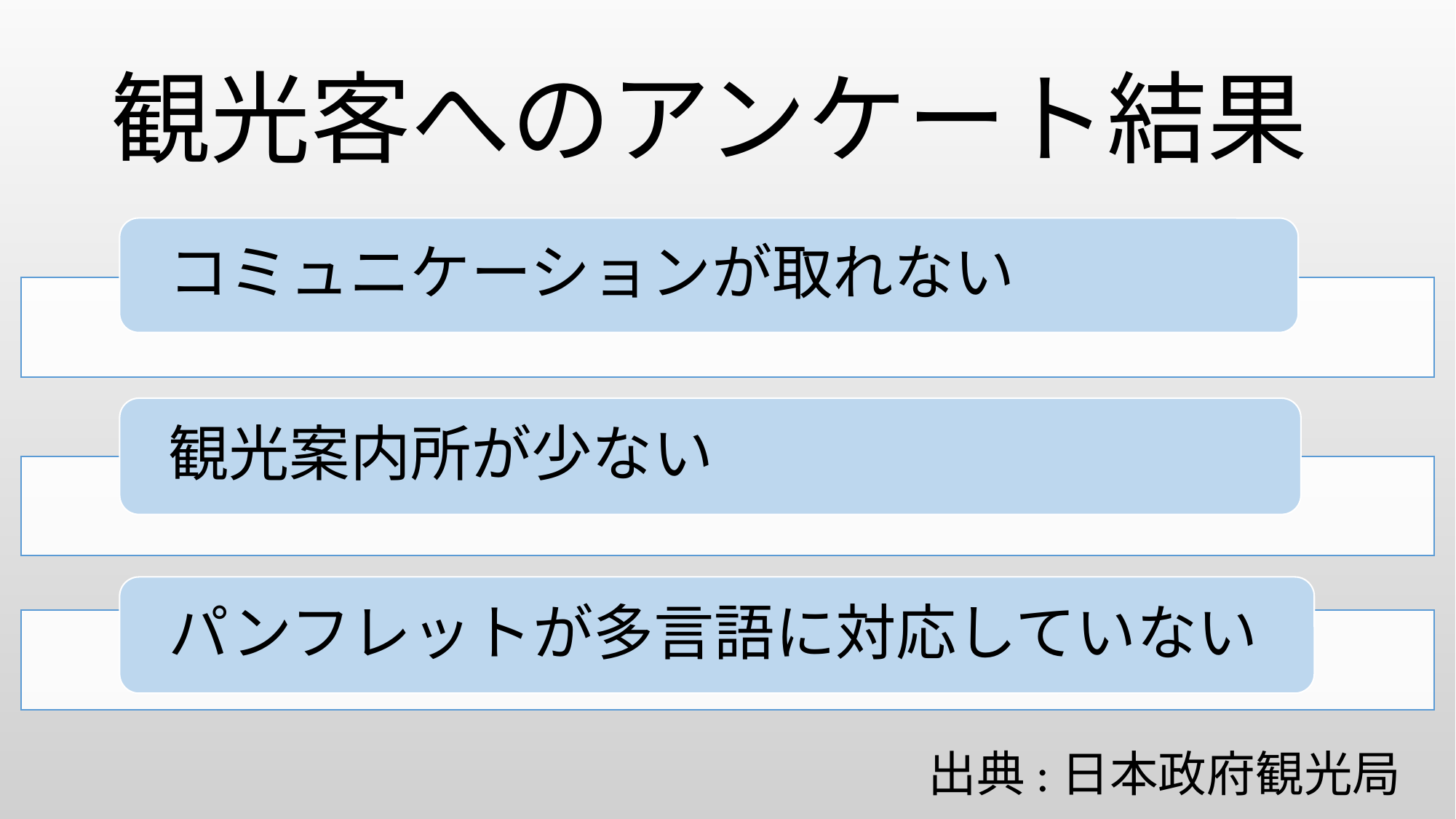

# 観光客へのアンケート結果
コミュニケーションが取れない
観光案内所が少ない
パンフレットが多言語に対応していない
出典:日本政府観光局